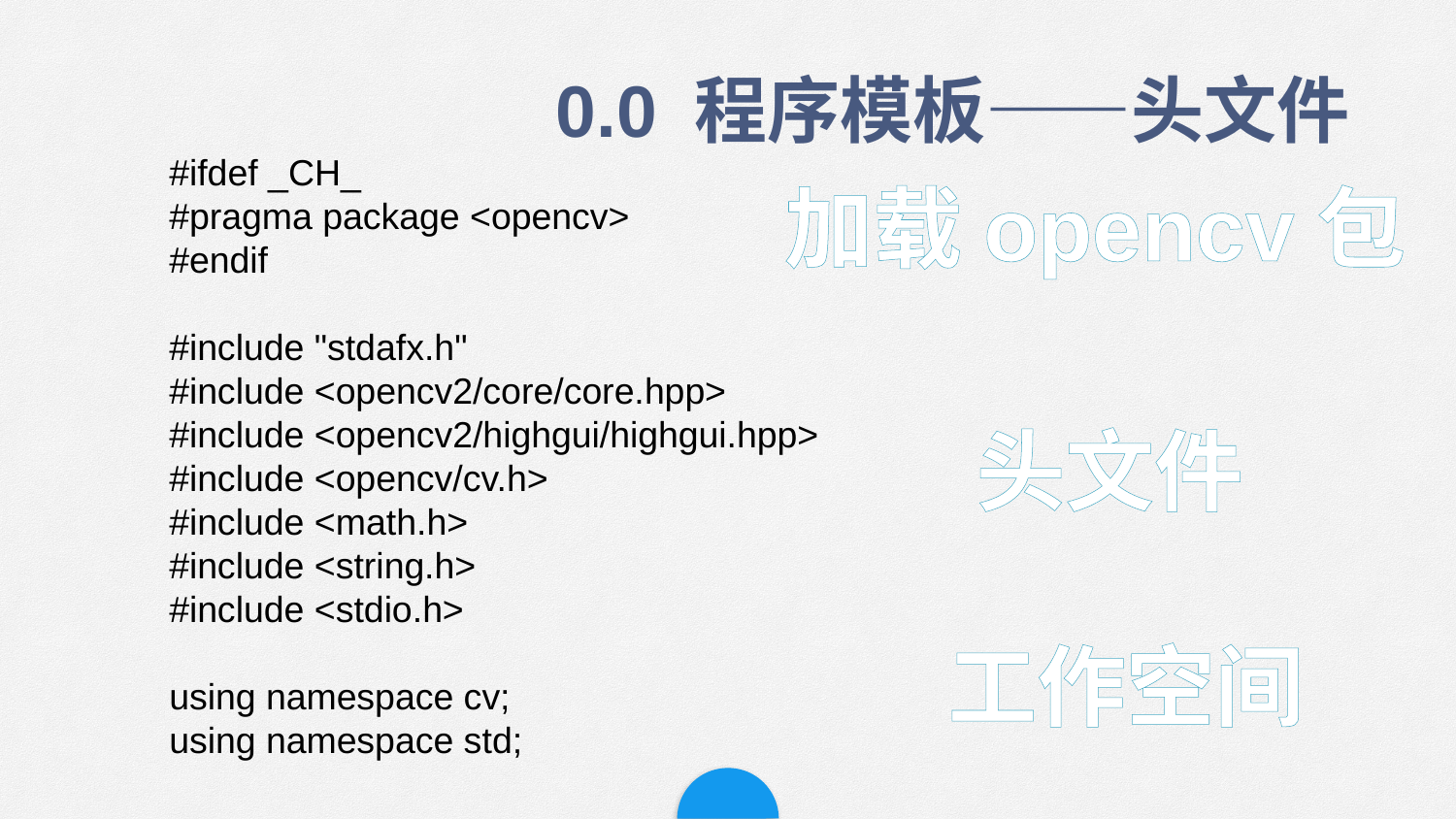

#ifdef _CH_
#pragma package <opencv>
#endif

#include "stdafx.h"
#include <opencv2/core/core.hpp>
#include <opencv2/highgui/highgui.hpp>
#include <opencv/cv.h>
#include <math.h>
#include <string.h>
#include <stdio.h>

using namespace cv;
using namespace std;
0.0 程序模板——头文件
加载opencv包
头文件
工作空间

7